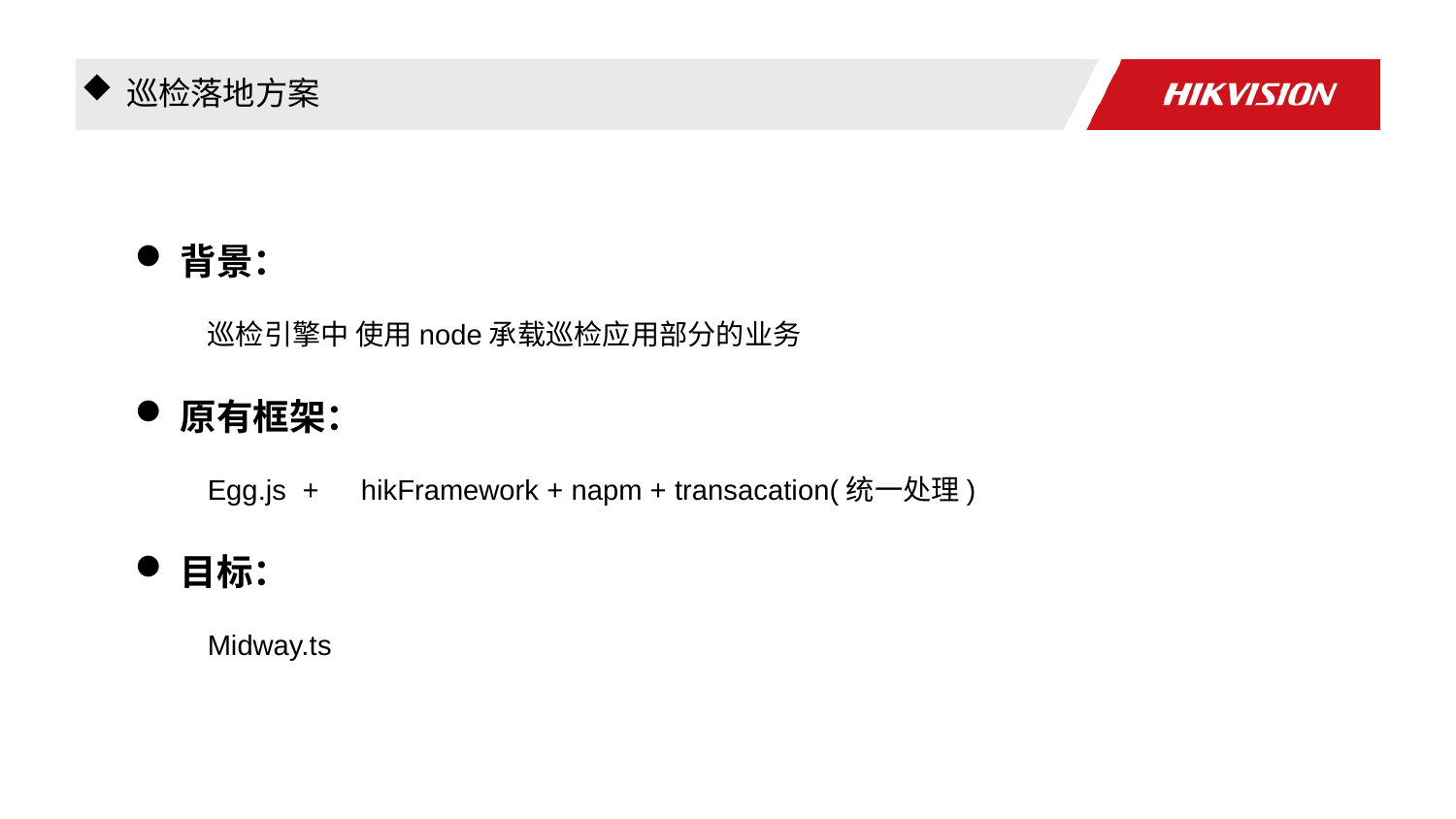

巡检落地方案
背景：
巡检引擎中 使用node承载巡检应用部分的业务
原有框架：
Egg.js  +　hikFramework + napm + transacation(统一处理)
目标：
Midway.ts